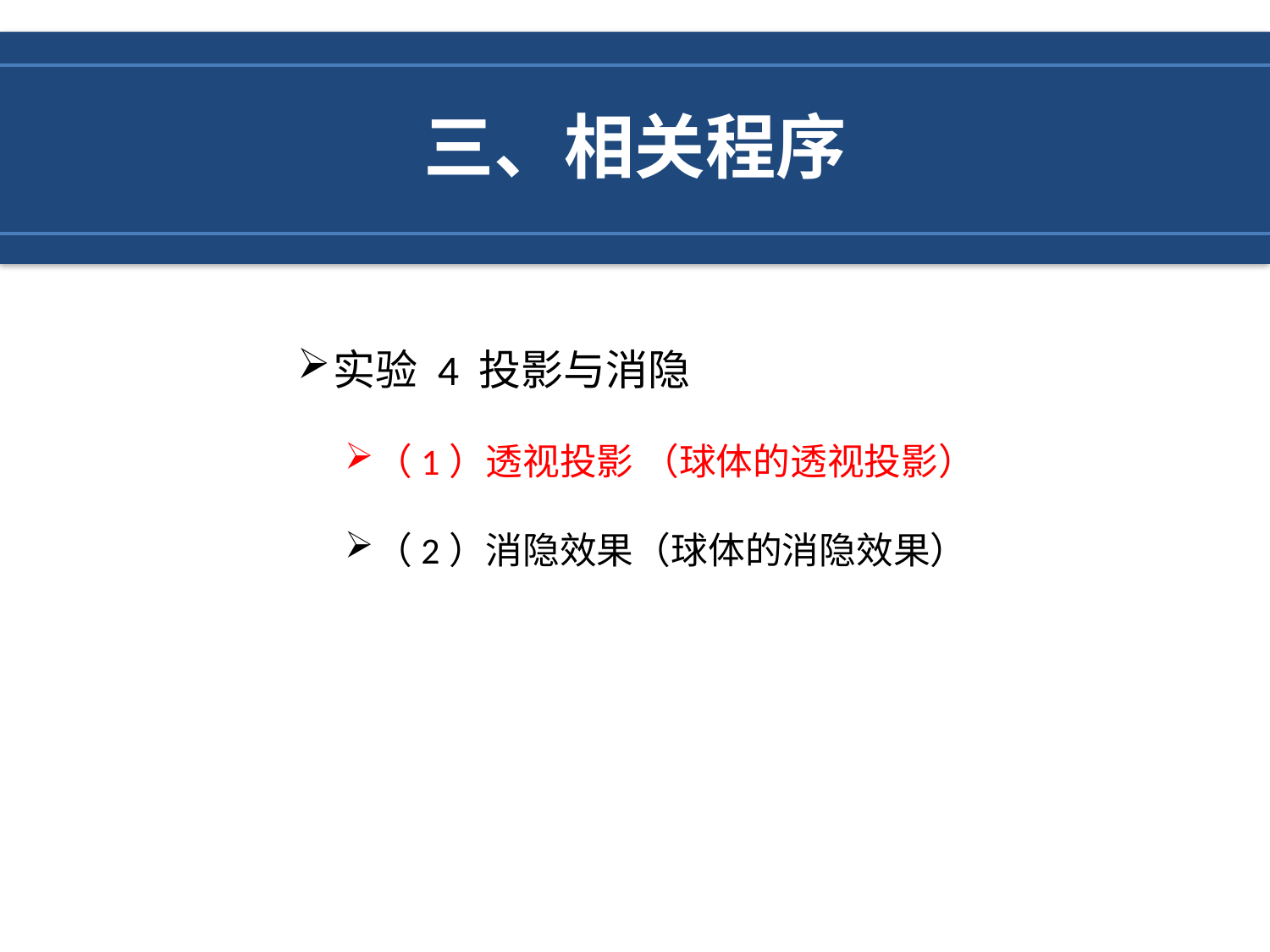

三、相关程序
实验 4 投影与消隐
（1）透视投影 （球体的透视投影）
（2）消隐效果（球体的消隐效果）